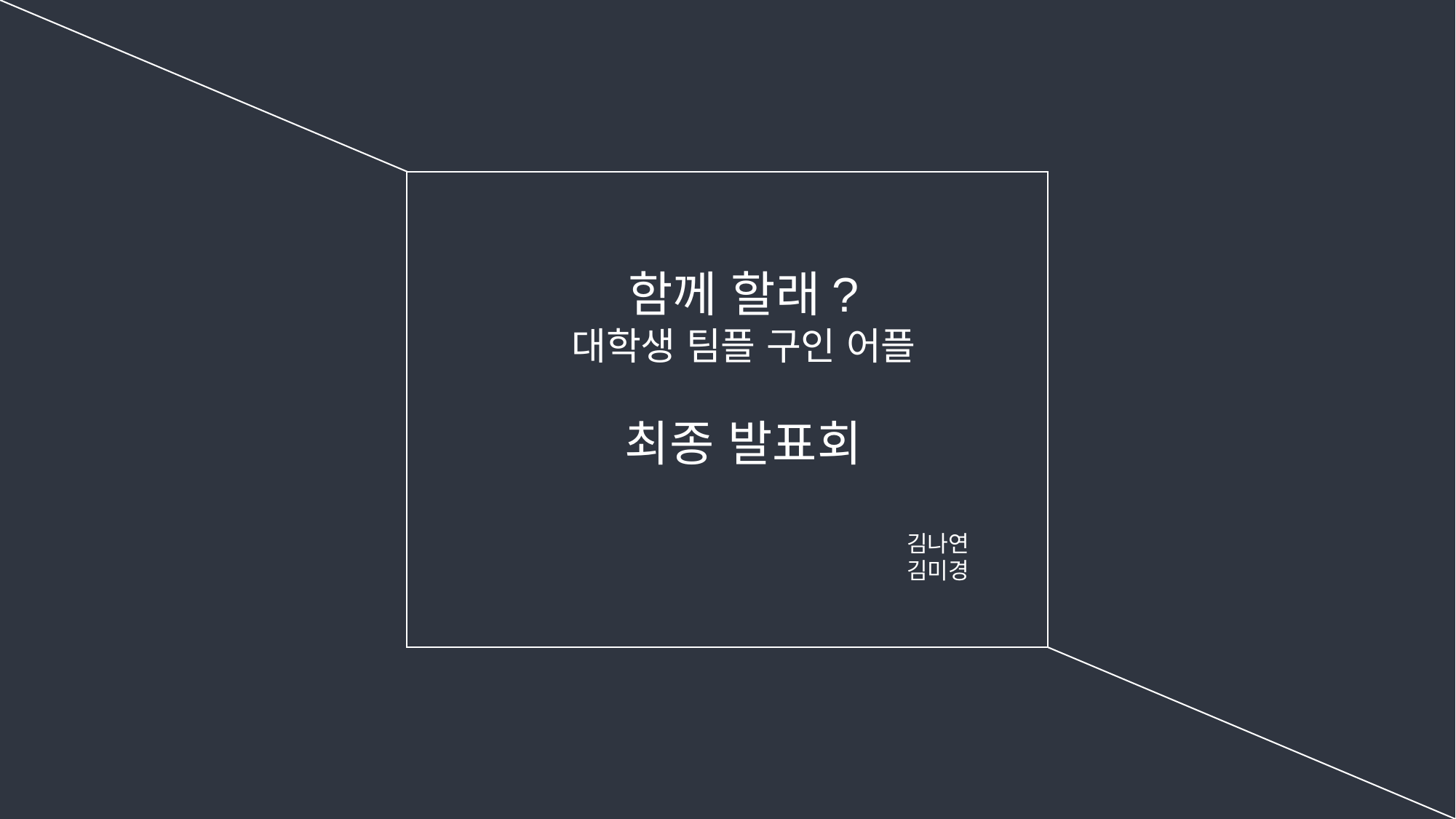

함께 할래?
대학생 팀플 구인 어플

최종 발표회

김나연
김미경